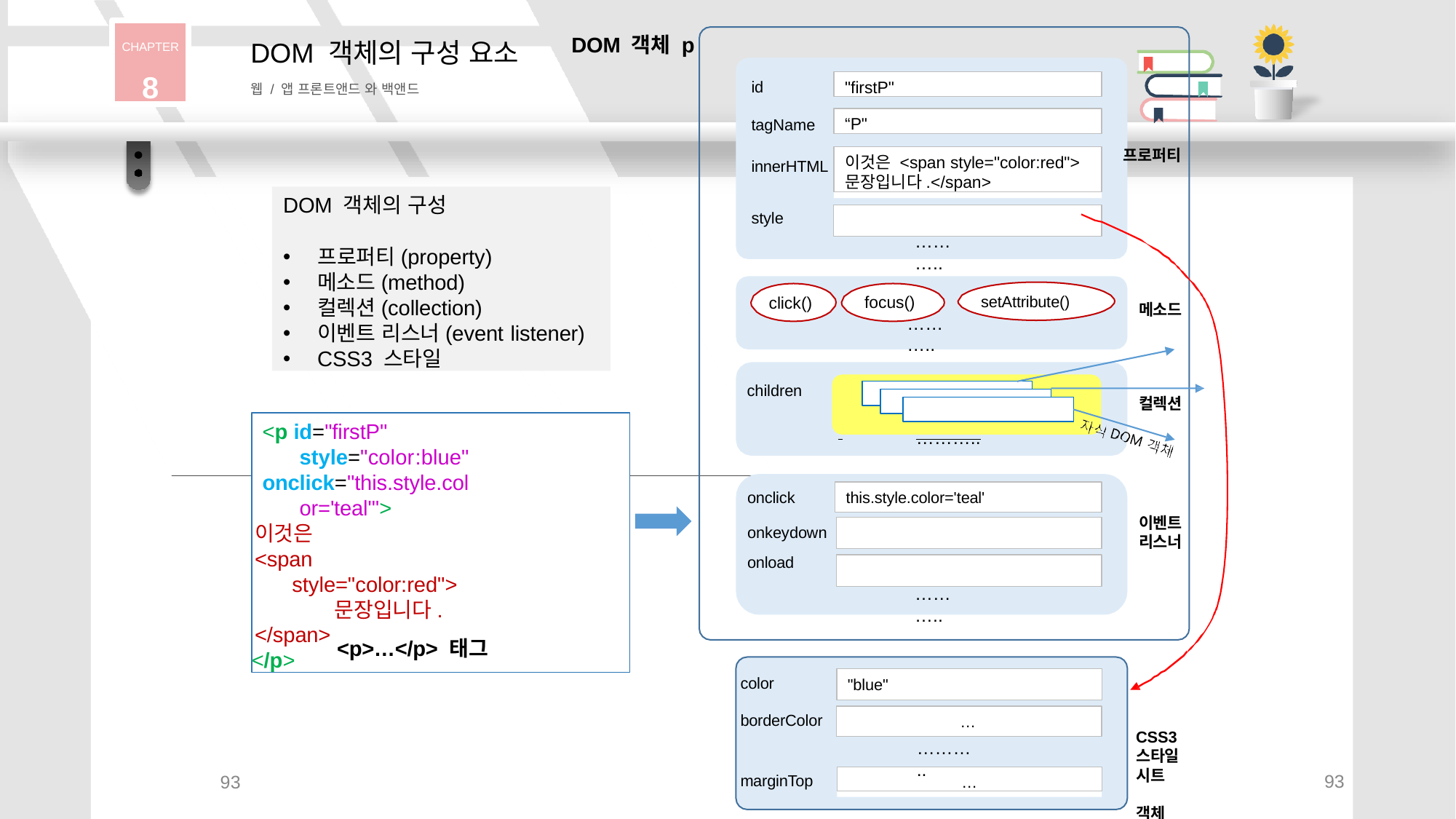

CHAPTER

8

DOM 객체 p

# DOM 객체의 구성 요소

"firstP"

id
tagName
웹 / 앱 프론트앤드 와 백앤드

“P"

프로퍼티

이것은 <span style="color:red">
문장입니다.</span>

innerHTML

DOM 객체의 구성

프로퍼티(property)
메소드(method)
컬렉션(collection)
이벤트 리스너(event listener)
CSS3 스타일

style

………..

setAttribute()
click()
focus()
………..
메소드

children

컬렉션

<p id="firstP"  style="color:blue"
onclick="this.style.color='teal'">
이것은
<span style="color:red">
문장입니다.
</span>
</p>

 	………..

onclick
onkeydown
onload
this.style.color='teal'

이벤트
리스너

………..
<p>…</p> 태그

color
borderColor
"blue"
…
………..

CSS3
스타일
시트  객체

…
93
marginTop
93